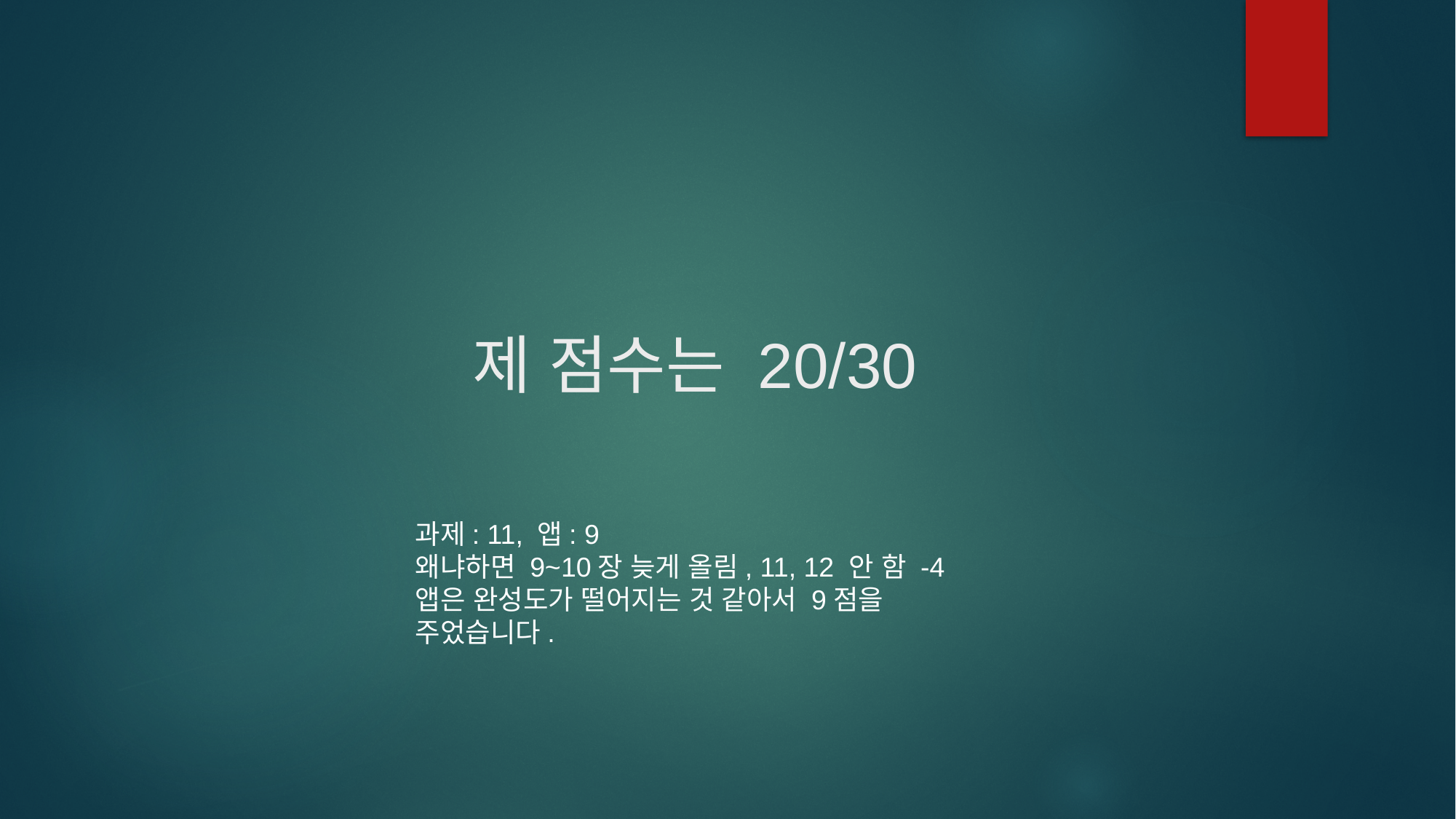

# 제 점수는 20/30
과제: 11, 앱: 9
왜냐하면 9~10장 늦게 올림, 11, 12 안 함 -4
앱은 완성도가 떨어지는 것 같아서 9점을 주었습니다.